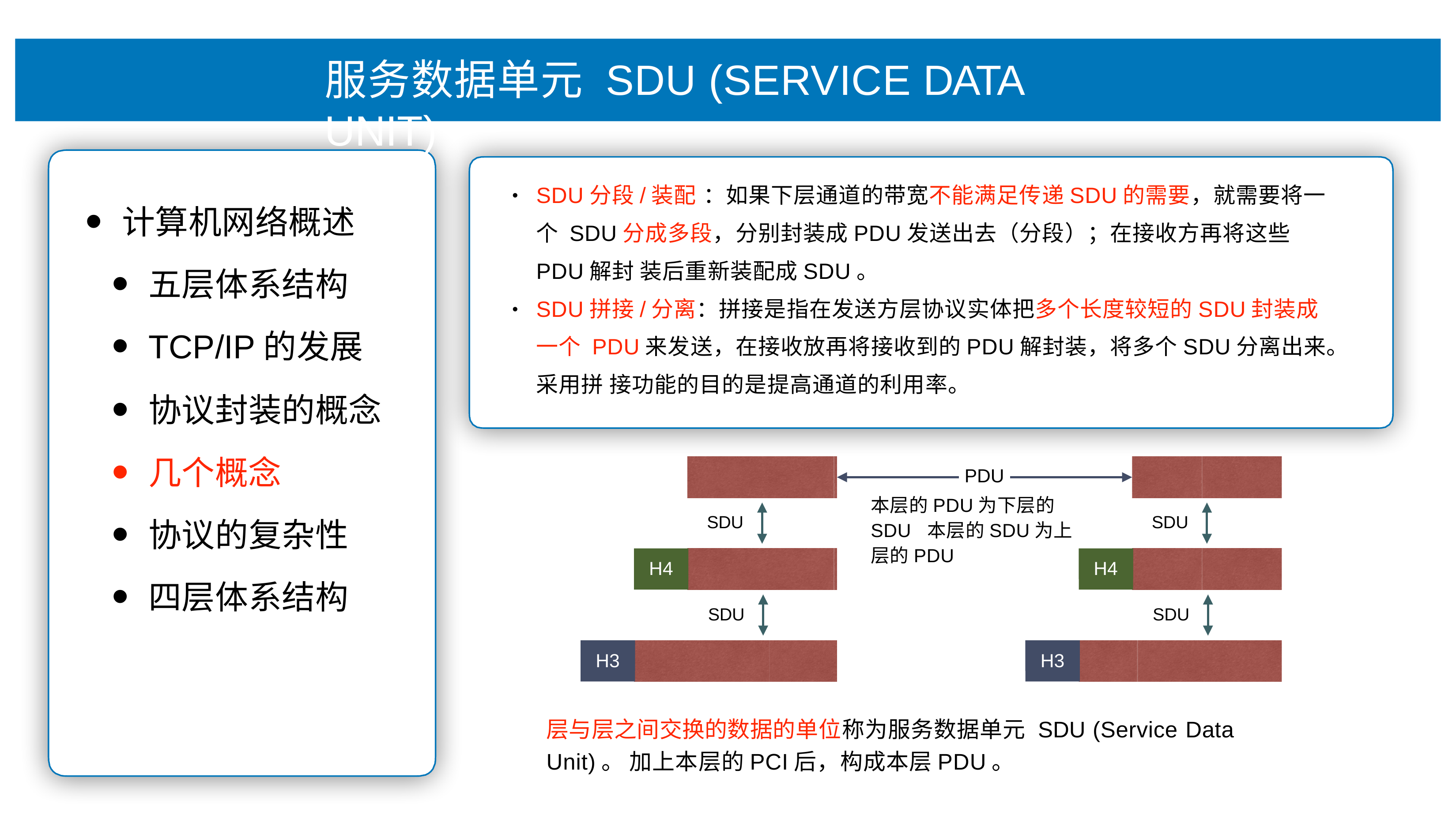

# 服务数据单元 SDU (SERVICE DATA UNIT)

SDU分段/装配 ：如果下层通道的带宽不能满⾜传递SDU的需要，就需要将⼀个 SDU分成多段，分别封装成PDU发送出去（分段）；在接收⽅再将这些PDU解封 装后重新装配成SDU。
SDU拼接/分离：拼接是指在发送⽅层协议实体把多个⻓度较短的SDU封装成⼀个 PDU来发送，在接收放再将接收到的PDU解封装，将多个SDU分离出来。采⽤拼 接功能的⽬的是提⾼通道的利⽤率。
•
计算机⽹络概述
五层体系结构
TCP/IP的发展
协议封装的概念
⼏个概念
协议的复杂性
四层体系结构
•

PDU

本层的PDU为下层的SDU  本层的SDU为上层的PDU

SDU
SDU

H4

H4

SDU
SDU

H3

H3

层与层之间交换的数据的单位称为服务数据单元 SDU (Service Data Unit)。 加上本层的PCI后，构成本层PDU。